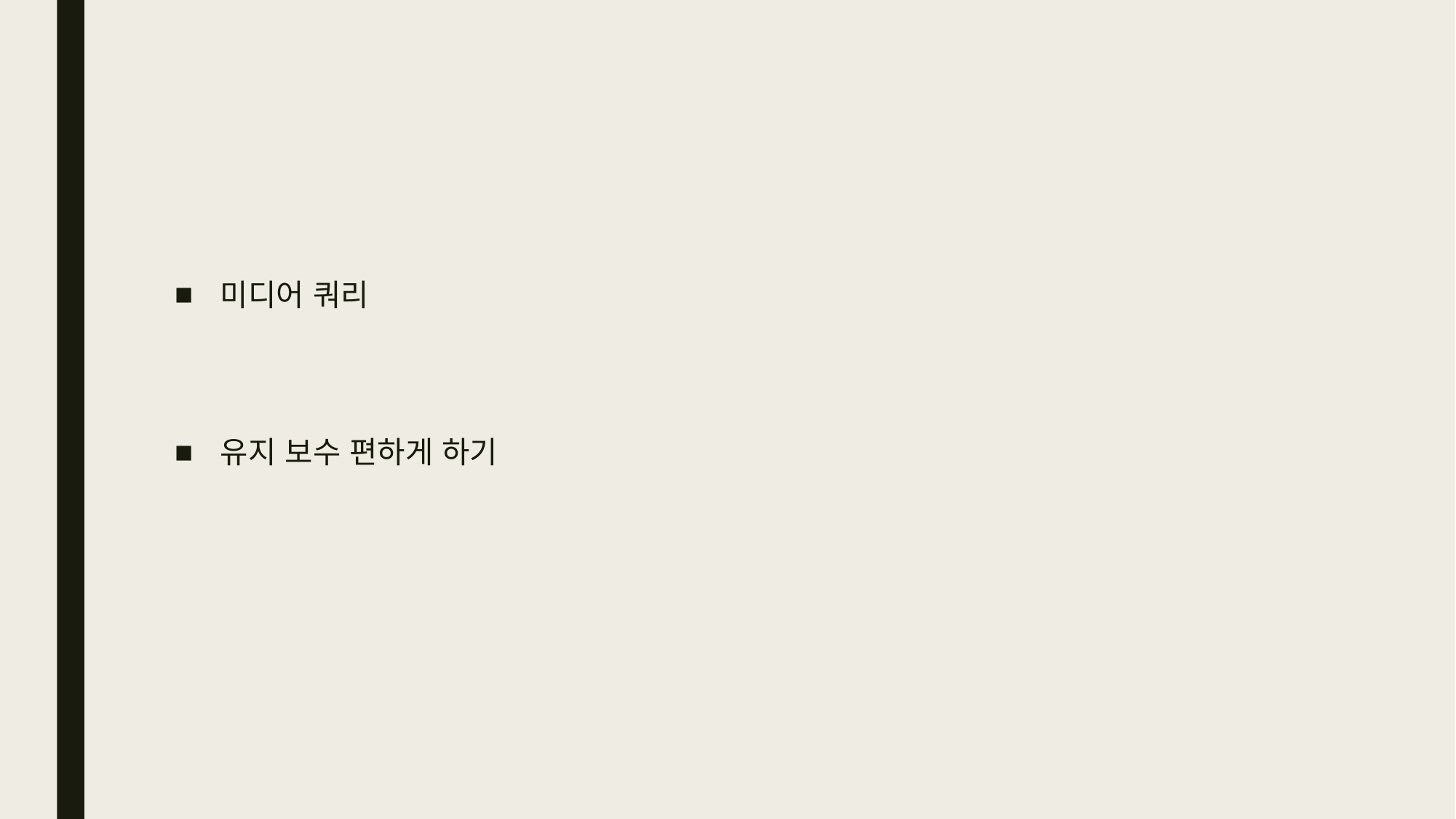

#
미디어 쿼리

유지 보수 편하게 하기